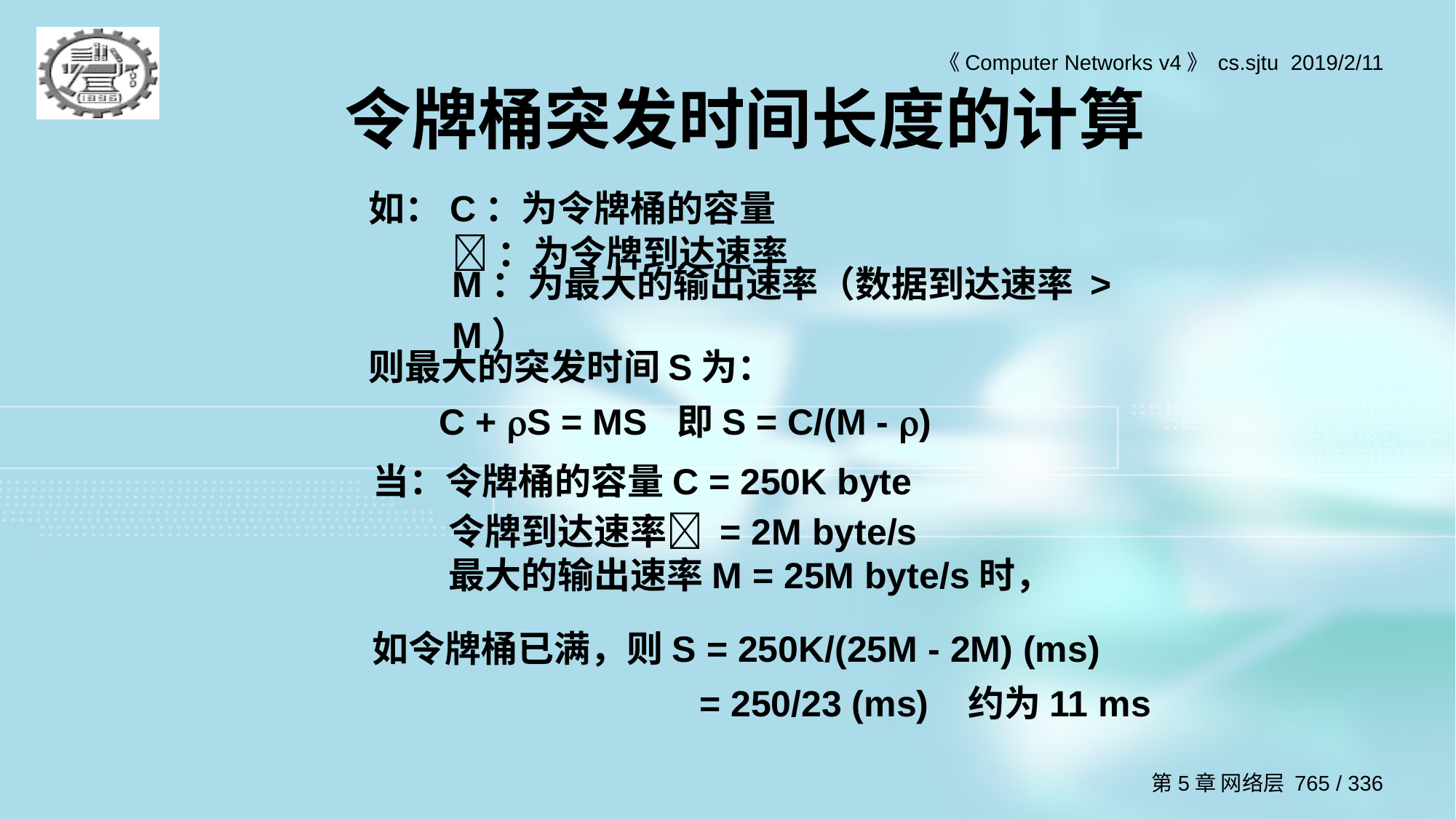

# 令牌桶突发时间长度的计算
如：C：为令牌桶的容量
ρ：为令牌到达速率
M：为最大的输出速率（数据到达速率 > M）
则最大的突发时间S为：
C + ρS = MS  即S = C/(M - ρ)
当：令牌桶的容量C = 250K byte
令牌到达速率ρ = 2M byte/s
最大的输出速率M = 25M byte/s时，
如令牌桶已满，则S = 250K/(25M - 2M) (ms)
= 250/23 (ms)   约为11 ms